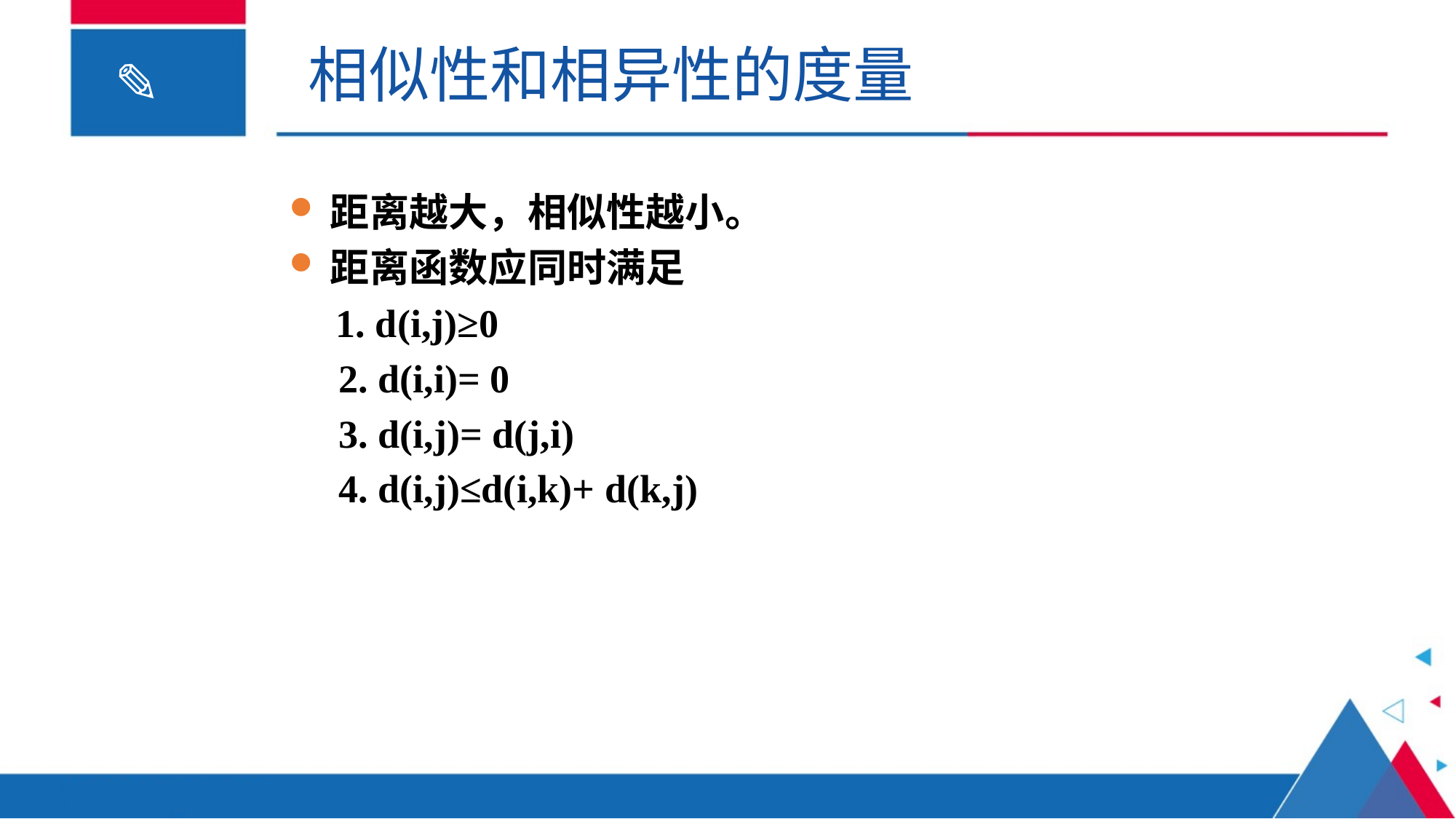

相似性和相异性的度量
距离越大，相似性越小。
距离函数应同时满足
    1. d(i,j)≥0
     2. d(i,i)= 0
     3. d(i,j)= d(j,i)
     4. d(i,j)≤d(i,k)+ d(k,j)